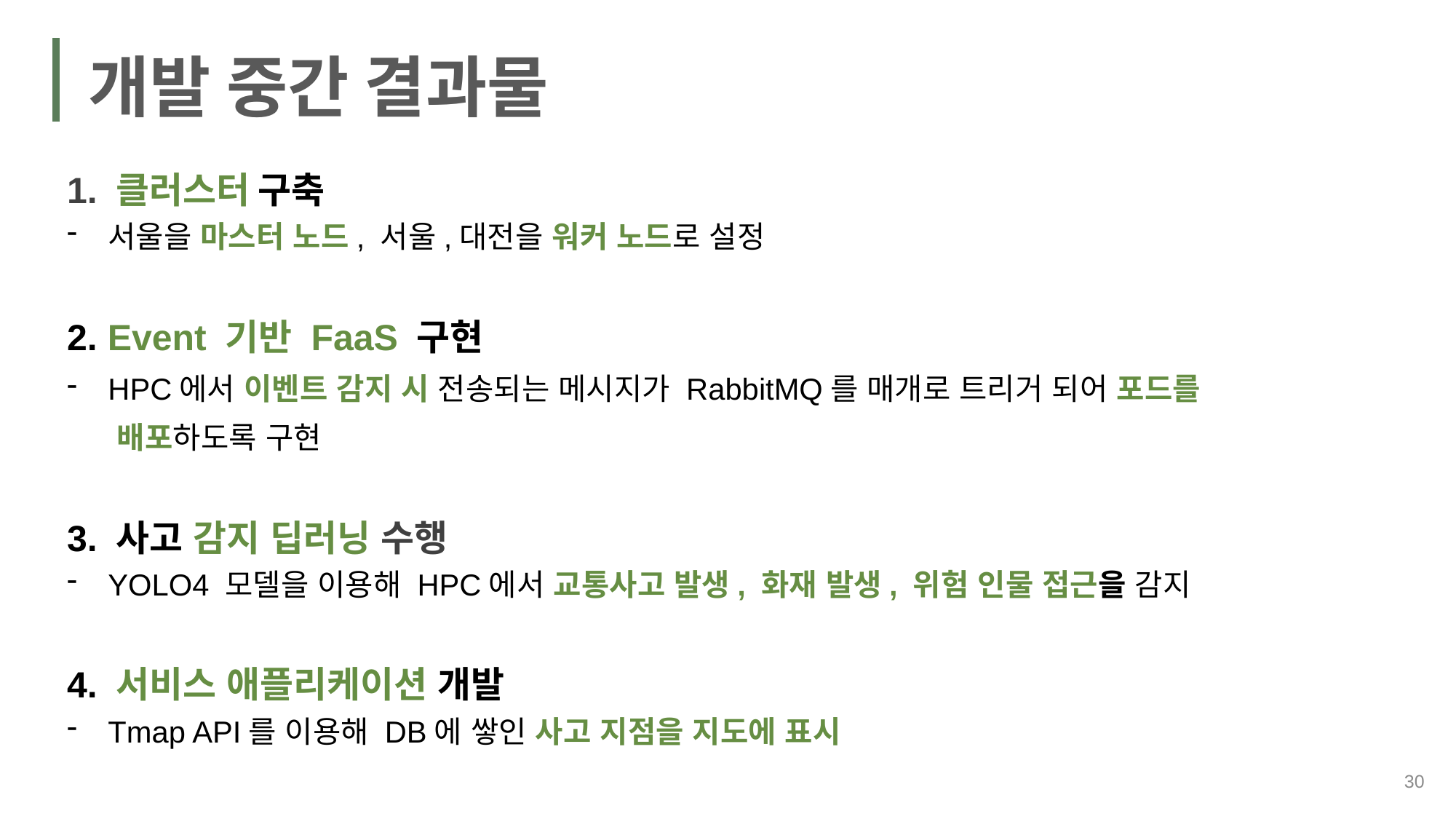

개발 중간 결과물
1. 클러스터 구축
서울을 마스터 노드, 서울,대전을 워커 노드로 설정

2. Event 기반 FaaS 구현
HPC에서 이벤트 감지 시 전송되는 메시지가 RabbitMQ를 매개로 트리거 되어 포드를
     배포하도록 구현

3. 사고 감지 딥러닝 수행
YOLO4 모델을 이용해 HPC에서 교통사고 발생, 화재 발생, 위험 인물 접근을 감지

4. 서비스 애플리케이션 개발
Tmap API를 이용해 DB에 쌓인 사고 지점을 지도에 표시
30